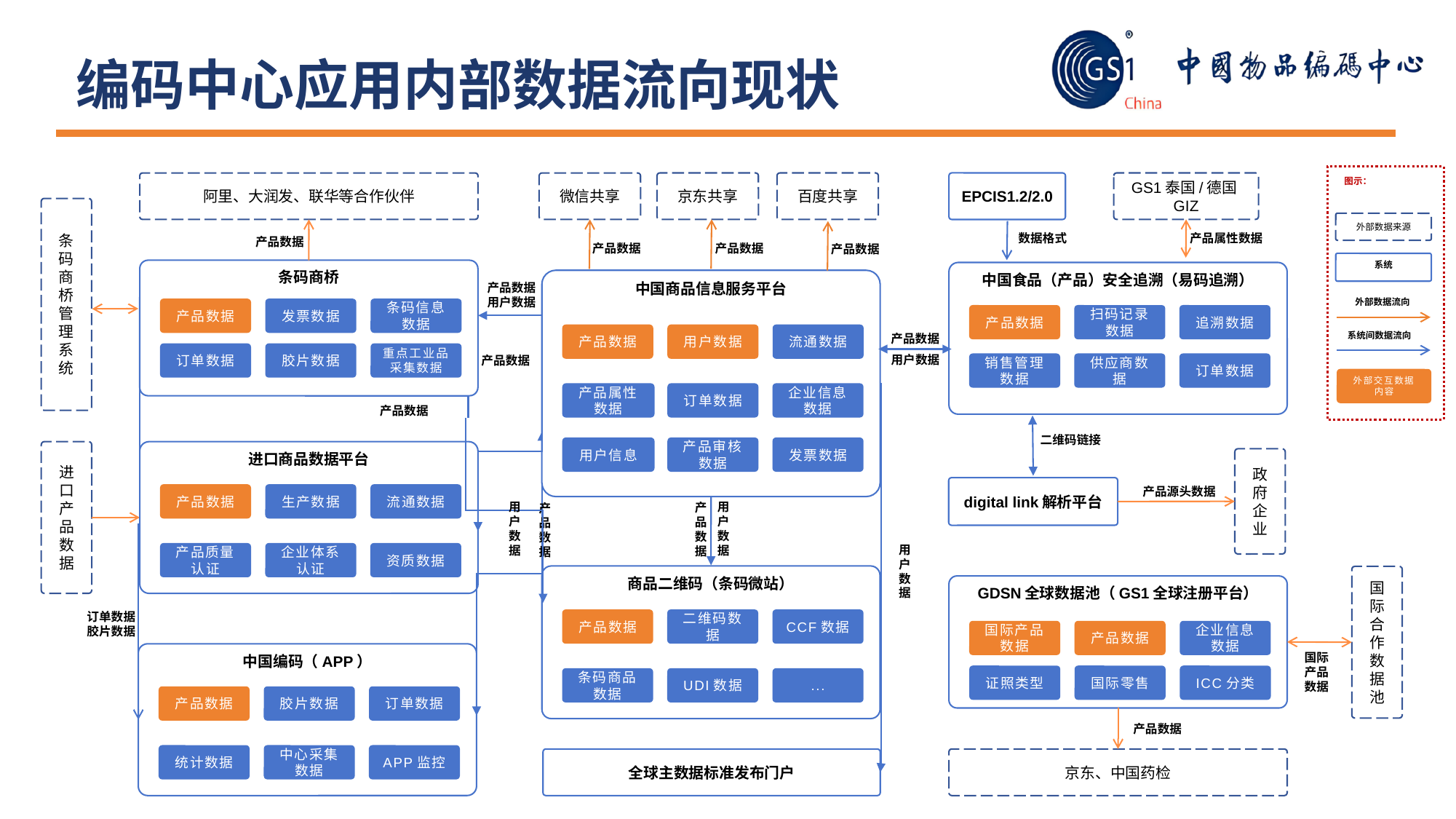

编码中心应用内部数据流向现状

图示：
外部数据来源
系统
外部数据流向
系统间数据流向
外部交互数据内容
京东共享
百度共享
EPCIS1.2/2.0
GS1泰国/德国GIZ
阿里、大润发、联华等合作伙伴
微信共享
条码商桥管理系统
数据格式
产品属性数据
产品数据
产品数据
产品数据
产品数据
条码商桥
产品数据
发票数据
条码信息数据
订单数据
胶片数据
重点工业品采集数据
中国食品（产品）安全追溯（易码追溯）
产品数据
扫码记录数据
追溯数据
销售管理数据
供应商数据
订单数据
中国商品信息服务平台
产品数据
用户数据
产品数据
用户数据
流通数据
产品数据
用户数据
产品数据
产品属性数据
订单数据
企业信息数据
产品数据
二维码链接
用户信息
产品审核数据
发票数据
进口产品数据
进口商品数据平台
产品数据
生产数据
流通数据
产品质量认证
企业体系认证
资质数据
政府企业
digital link解析平台
产品源头数据
用户数据
用户数据
产品数据
产品数据
用户数据
商品二维码（条码微站）
产品数据
二维码数据
CCF数据
条码商品数据
UDI数据
...
国际合作数据池
GDSN全球数据池（GS1全球注册平台）
国际产品数据
产品数据
企业信息数据
证照类型
国际零售
ICC分类
订单数据
胶片数据
中国编码（APP）
产品数据
胶片数据
订单数据
统计数据
中心采集数据
APP监控
国际产品数据
产品数据
全球主数据标准发布门户
京东、中国药检